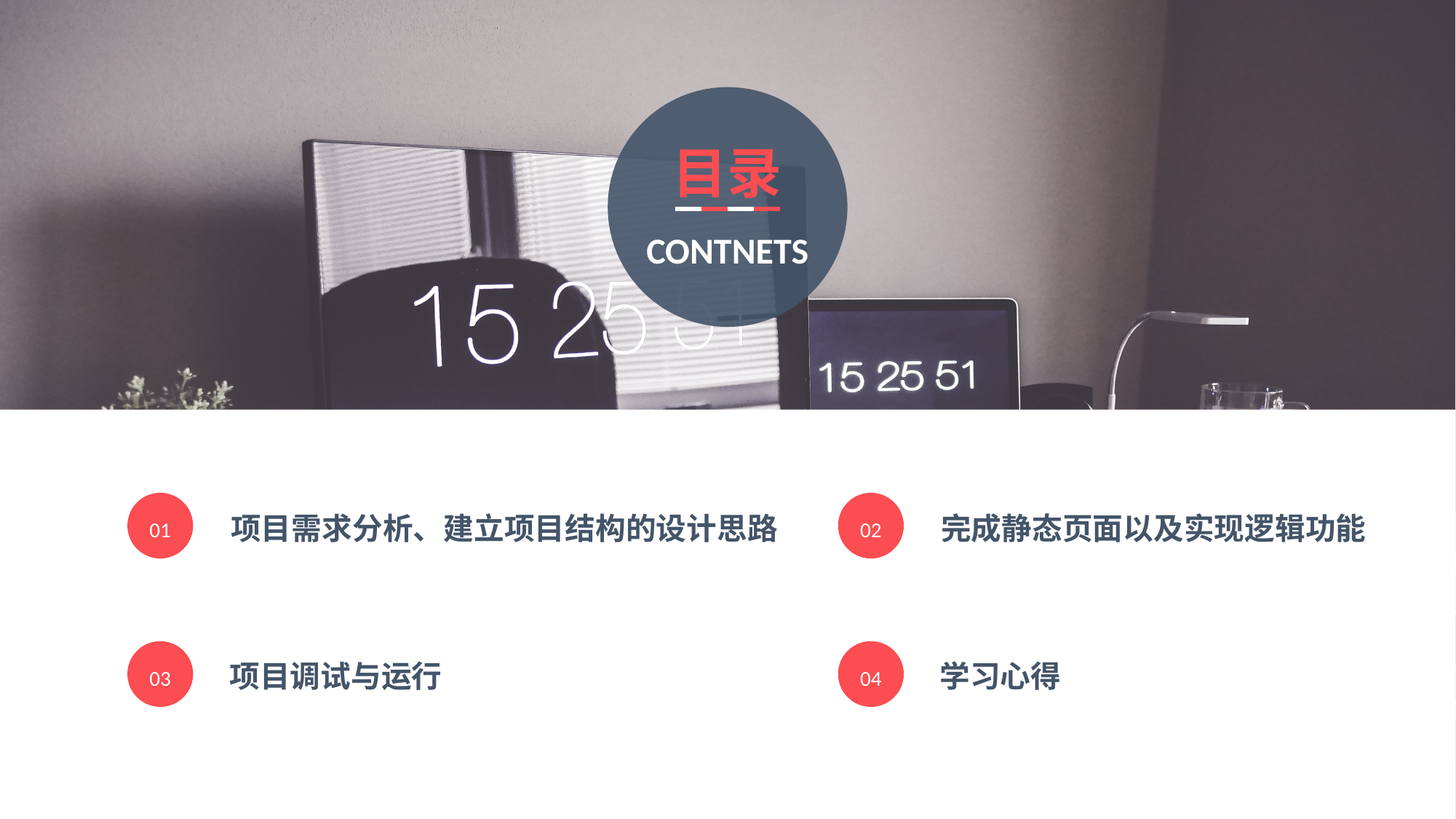

目录
CONTNETS

01
项目需求分析、建立项目结构的设计思路
02
完成静态页面以及实现逻辑功能
项目调试与运行
03
04
学习心得